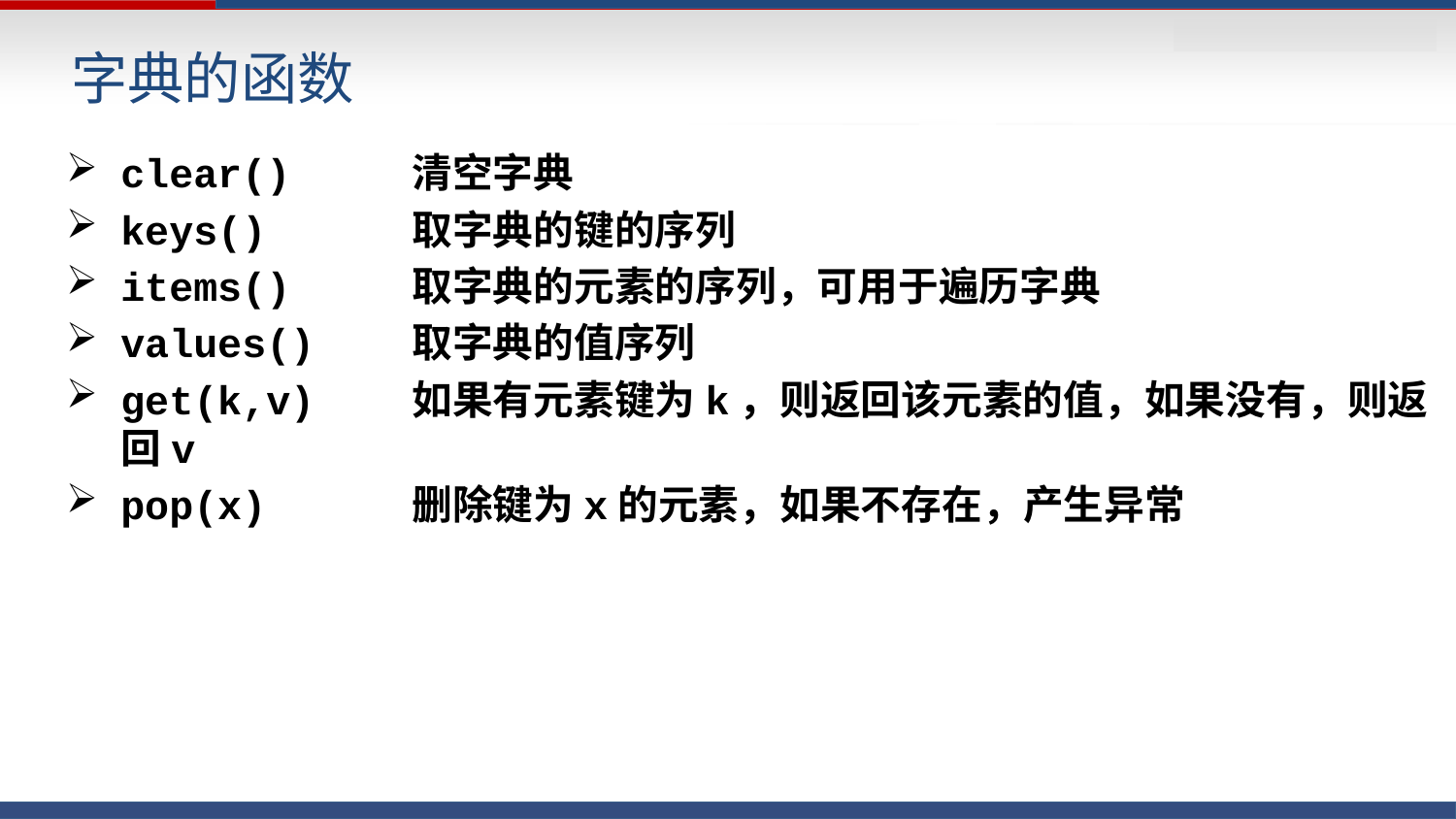

# 字典的函数
clear()  	清空字典
keys()  	取字典的键的序列
items()  	取字典的元素的序列，可用于遍历字典
values() 	取字典的值序列
get(k,v)	如果有元素键为k，则返回该元素的值，如果没有，则返回v
pop(x)	删除键为x的元素，如果不存在，产生异常

10